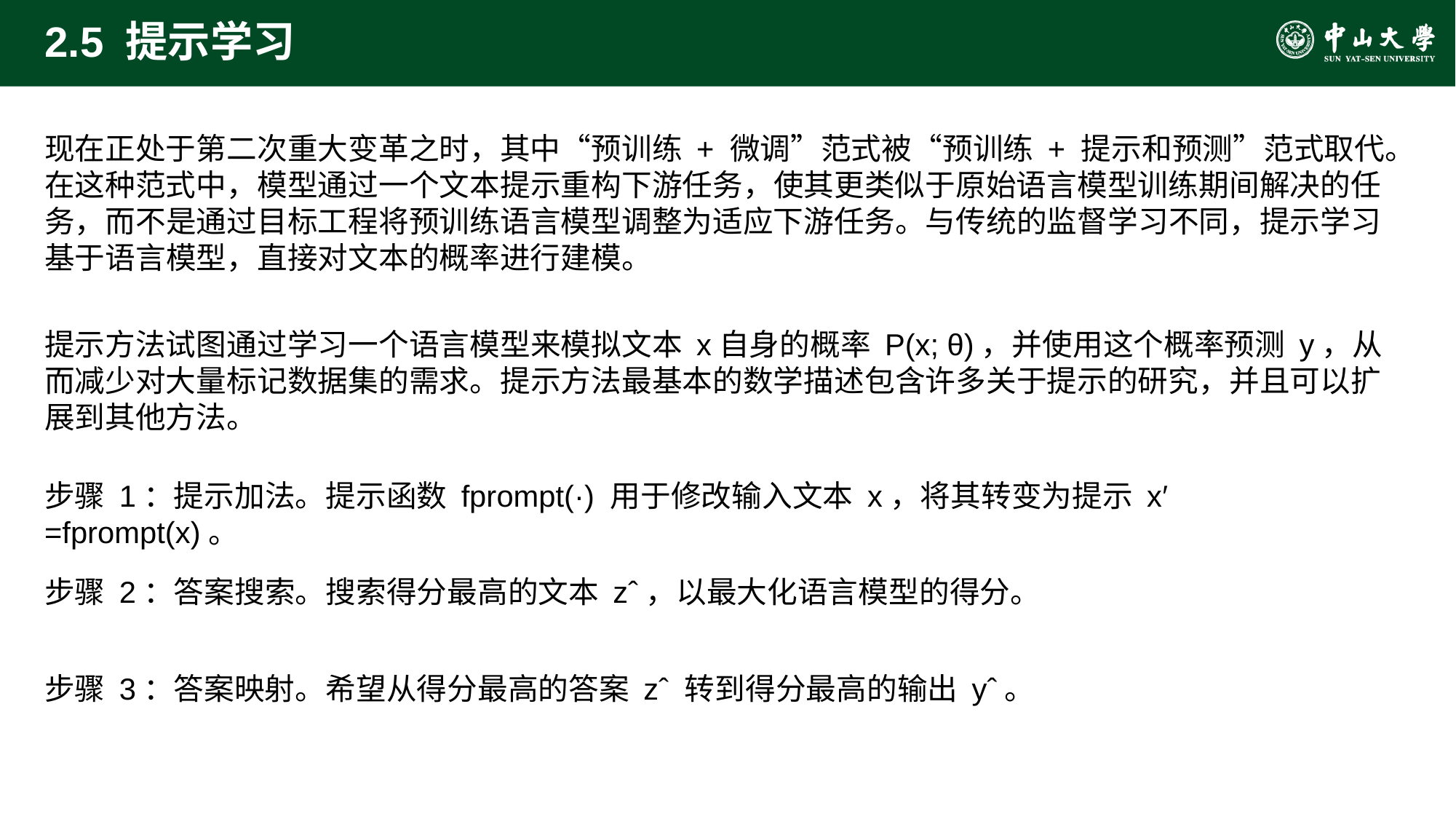

# 2.5 提示学习
现在正处于第二次重大变革之时，其中“预训练 + 微调”范式被“预训练 + 提示和预测”范式取代。在这种范式中，模型通过一个文本提示重构下游任务，使其更类似于原始语言模型训练期间解决的任务，而不是通过目标工程将预训练语言模型调整为适应下游任务。与传统的监督学习不同，提示学习基于语言模型，直接对文本的概率进行建模。
提示方法试图通过学习一个语言模型来模拟文本 x自身的概率 P(x; θ)，并使用这个概率预测 y，从而减少对大量标记数据集的需求。提示方法最基本的数学描述包含许多关于提示的研究，并且可以扩展到其他方法。
步骤 1：提示加法。提示函数 fprompt(·) 用于修改输入文本 x，将其转变为提示 x′ =fprompt(x)。
步骤 2：答案搜索。搜索得分最高的文本 zˆ，以最大化语言模型的得分。
步骤 3：答案映射。希望从得分最高的答案 zˆ 转到得分最高的输出 yˆ。